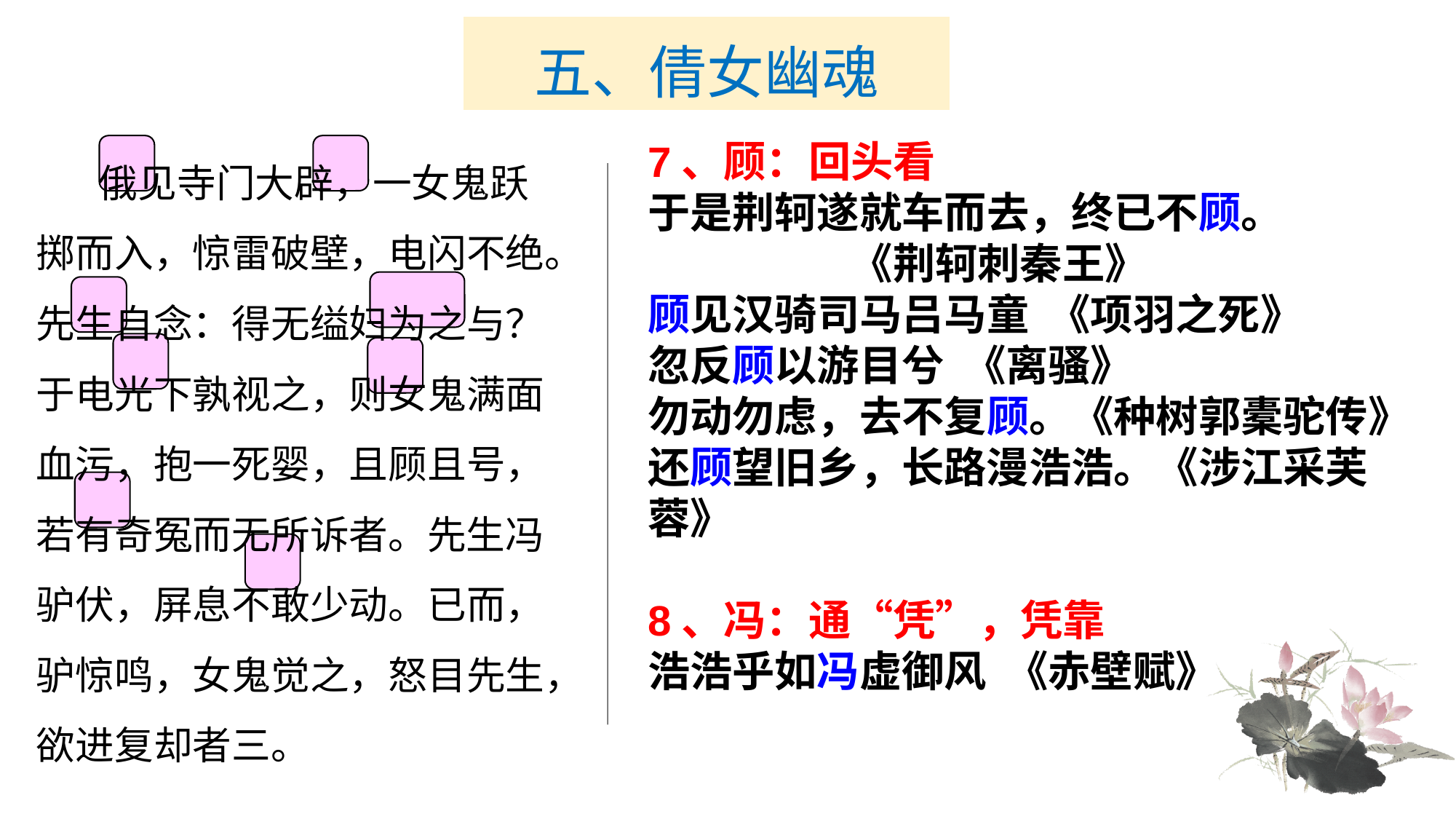

# 五、倩女幽魂
　　俄见寺门大辟，一女鬼跃掷而入，惊雷破壁，电闪不绝。先生自念：得无缢妇为之与？于电光下孰视之，则女鬼满面血污，抱一死婴，且顾且号，若有奇冤而无所诉者。先生冯驴伏，屏息不敢少动。已而，驴惊鸣，女鬼觉之，怒目先生，欲进复却者三。
7、顾：回头看
于是荆轲遂就车而去，终已不顾。
                    《荆轲刺秦王》
顾见汉骑司马吕马童  《项羽之死》
忽反顾以游目兮  《离骚》
勿动勿虑，去不复顾。《种树郭橐驼传》
还顾望旧乡，长路漫浩浩。《涉江采芙蓉》

8、冯：通“凭”，凭靠
浩浩乎如冯虚御风  《赤壁赋》